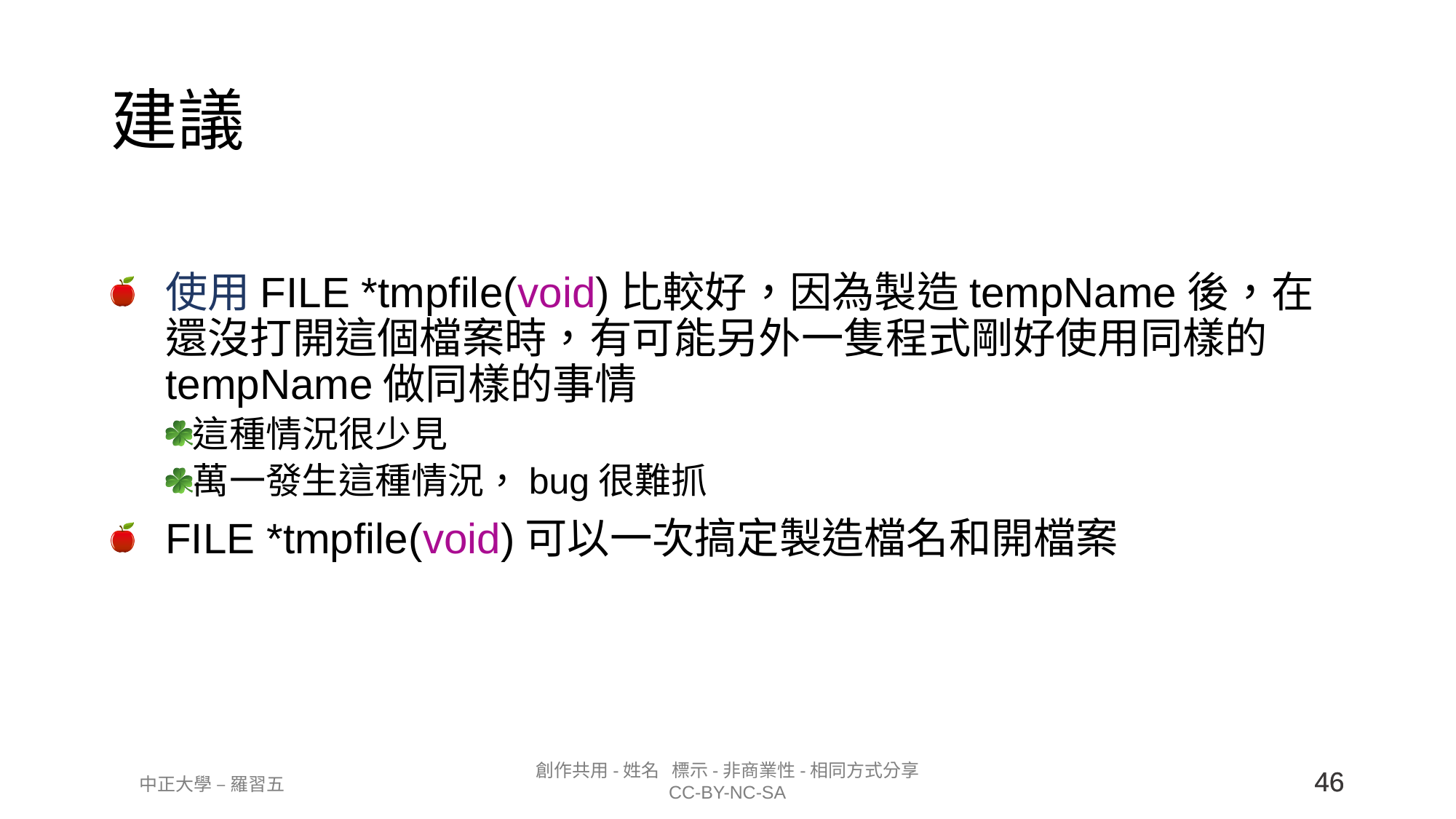

# 建議
使用FILE *tmpfile(void)比較好，因為製造tempName後，在還沒打開這個檔案時，有可能另外一隻程式剛好使用同樣的tempName做同樣的事情
這種情況很少見
萬一發生這種情況，bug很難抓
FILE *tmpfile(void)可以一次搞定製造檔名和開檔案